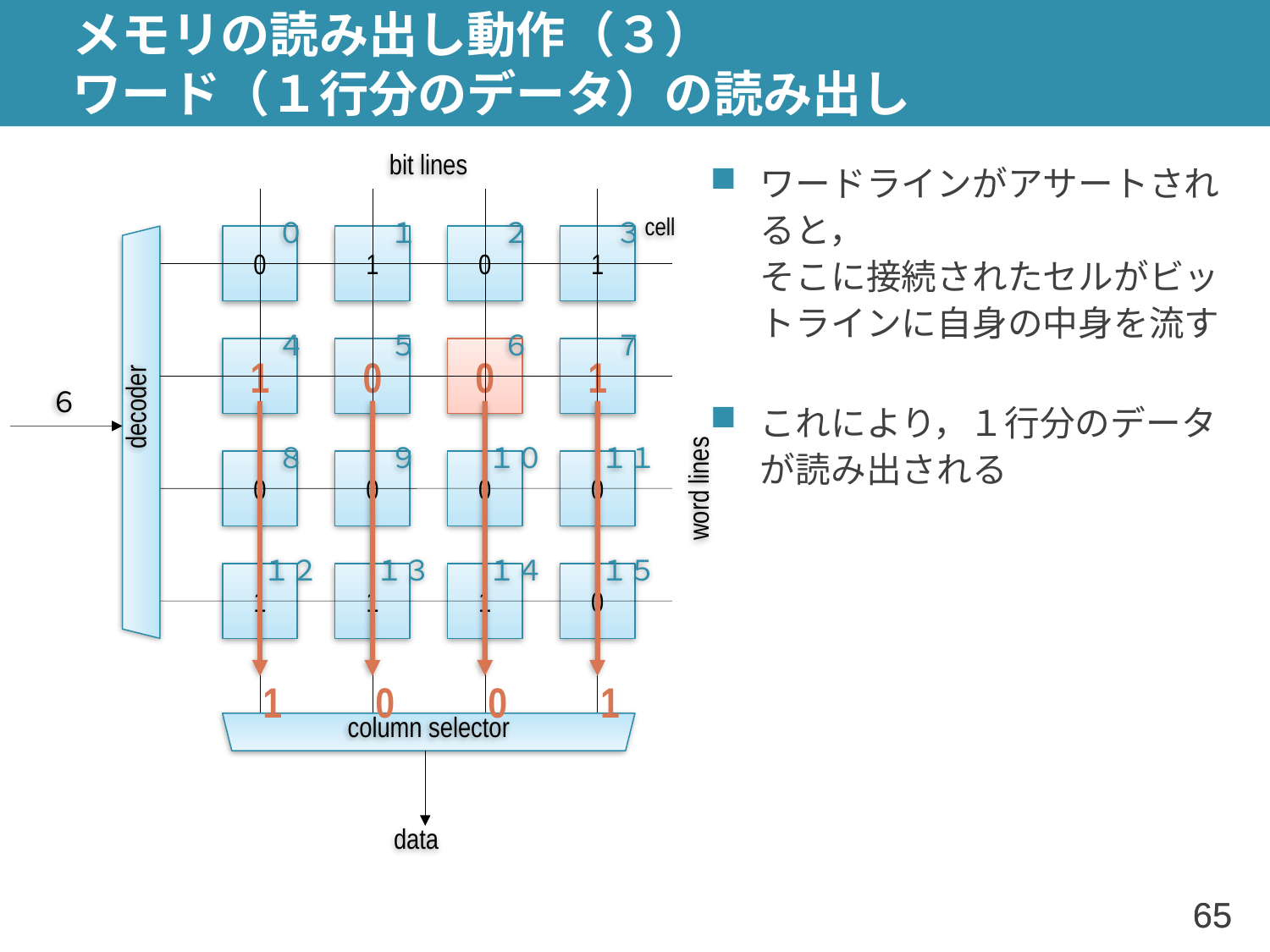

# メモリの読み出し動作（３） ワード（１行分のデータ）の読み出し
bit lines
ワードラインがアサートされると，
そこに接続されたセルがビットラインに自身の中身を流す
これにより，１行分のデータが読み出される
cell
０
１
２
３
1
0
1
0
４
５
６
７
0
0
1
1
６
decoder

８
９
１０
１１
0
0
0
0
word lines
１２
１３
１４
１５
1
1
0
1
0
0
1
1
column selector

data